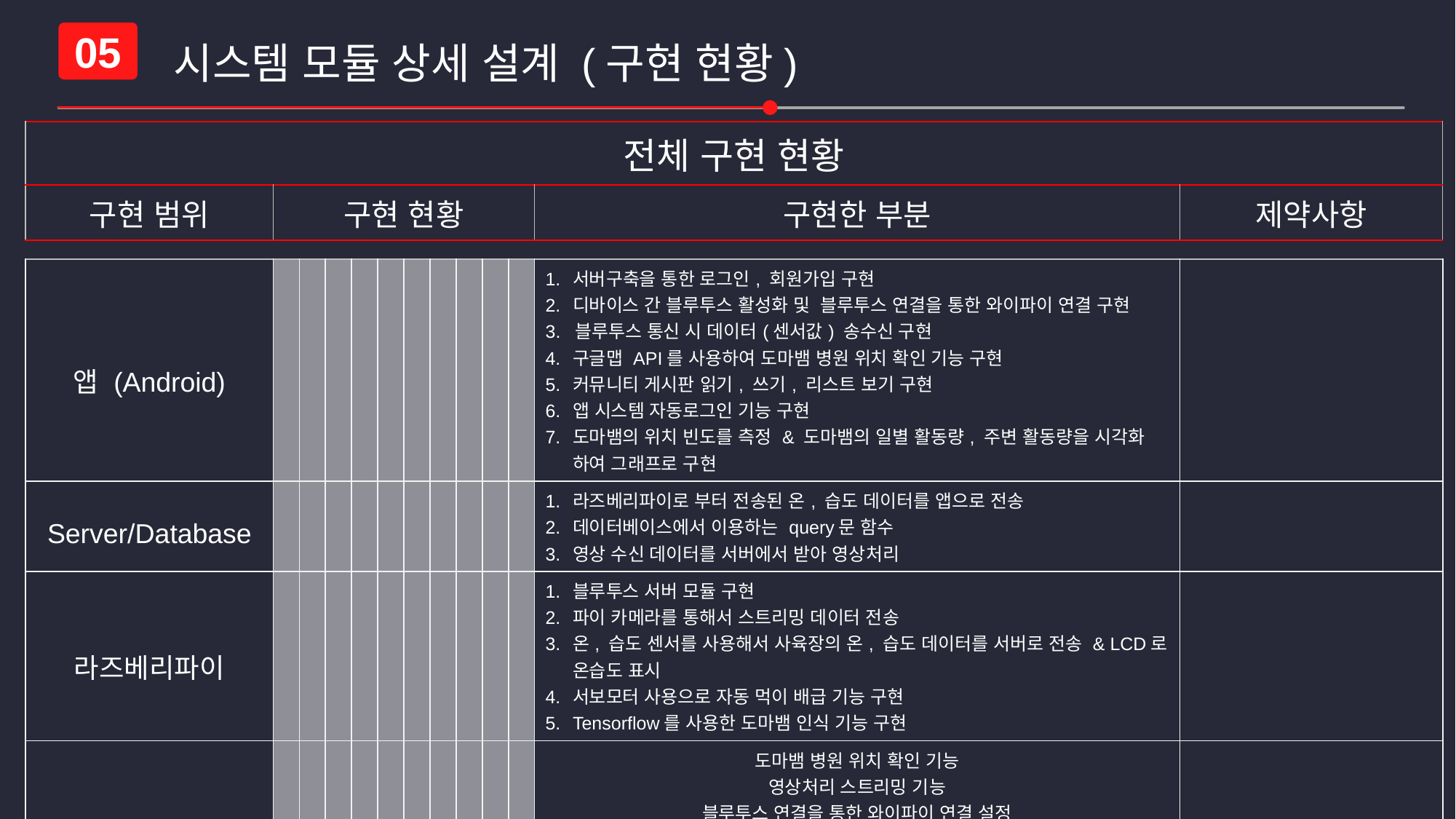

시스템 모듈 상세 설계 (구현 현황)
05
| 전체 구현 현황 |  |  |  |  |  |  |  |  |  |  |  |  |
| --- | --- | --- | --- | --- | --- | --- | --- | --- | --- | --- | --- | --- |
| 구현 범위 | 구현 현황 |  |  |  |  |  |  |  |  |  | 구현한 부분 | 제약사항 |
|  |  |  |  |  |  |  |  |  |  |  |  |  |
| 앱 (Android) |  |  |  |  |  |  |  |  |  |  | 서버구축을 통한 로그인, 회원가입 구현 디바이스 간 블루투스 활성화 및 블루투스 연결을 통한 와이파이 연결 구현 3. 블루투스 통신 시 데이터(센서값) 송수신 구현 구글맵 API를 사용하여 도마뱀 병원 위치 확인 기능 구현 커뮤니티 게시판 읽기, 쓰기, 리스트 보기 구현 앱 시스템 자동로그인 기능 구현 도마뱀의 위치 빈도를 측정 & 도마뱀의 일별 활동량, 주변 활동량을 시각화 하여 그래프로 구현 |  |
| Server/Database |  |  |  |  |  |  |  |  |  |  | 라즈베리파이로 부터 전송된 온, 습도 데이터를 앱으로 전송 데이터베이스에서 이용하는 query문 함수 영상 수신 데이터를 서버에서 받아 영상처리 |  |
| 라즈베리파이 |  |  |  |  |  |  |  |  |  |  | 블루투스 서버 모듈 구현 파이 카메라를 통해서 스트리밍 데이터 전송 온, 습도 센서를 사용해서 사육장의 온, 습도 데이터를 서버로 전송 & LCD로 온습도 표시 서보모터 사용으로 자동 먹이 배급 기능 구현 Tensorflow를 사용한 도마뱀 인식 기능 구현 |  |
| 전체완료 |  |  |  |  |  |  |  |  |  |  | 도마뱀 병원 위치 확인 기능 영상처리 스트리밍 기능 블루투스 연결을 통한 와이파이 연결 설정 파이 카메라를 통해 스트리밍 데이터 전술 온, 습도 센서를 사용해서 사육장의 온, 습도 데이터 서버로 전송 영상처리를 통해 활동량 그래프를 시각화 구현 기능 자동 먹이 배급 구현 |  |